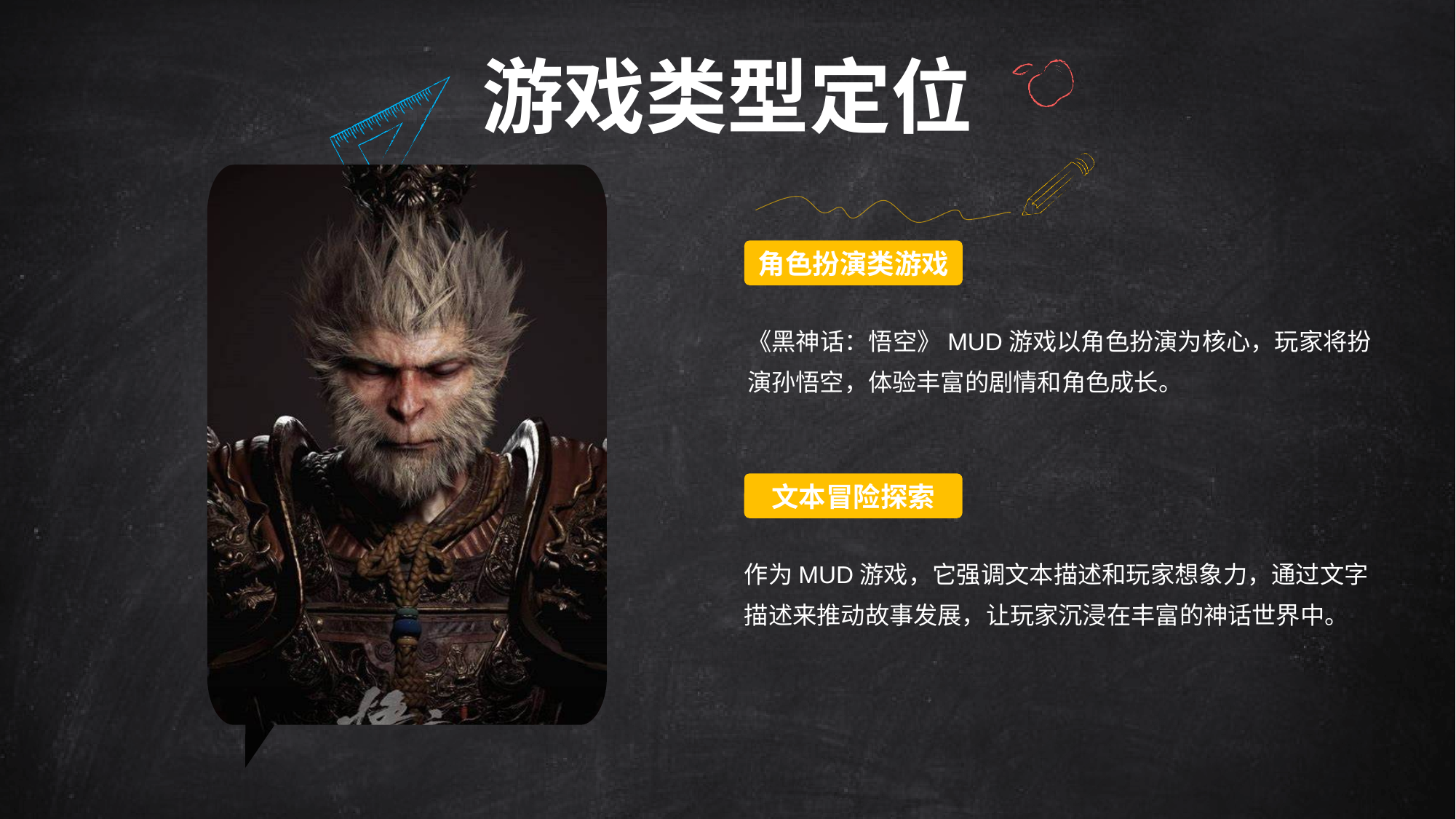

# 游戏类型定位

角色扮演类游戏
《黑神话：悟空》MUD游戏以角色扮演为核心，玩家将扮演孙悟空，体验丰富的剧情和角色成长。
文本冒险探索
作为MUD游戏，它强调文本描述和玩家想象力，通过文字描述来推动故事发展，让玩家沉浸在丰富的神话世界中。